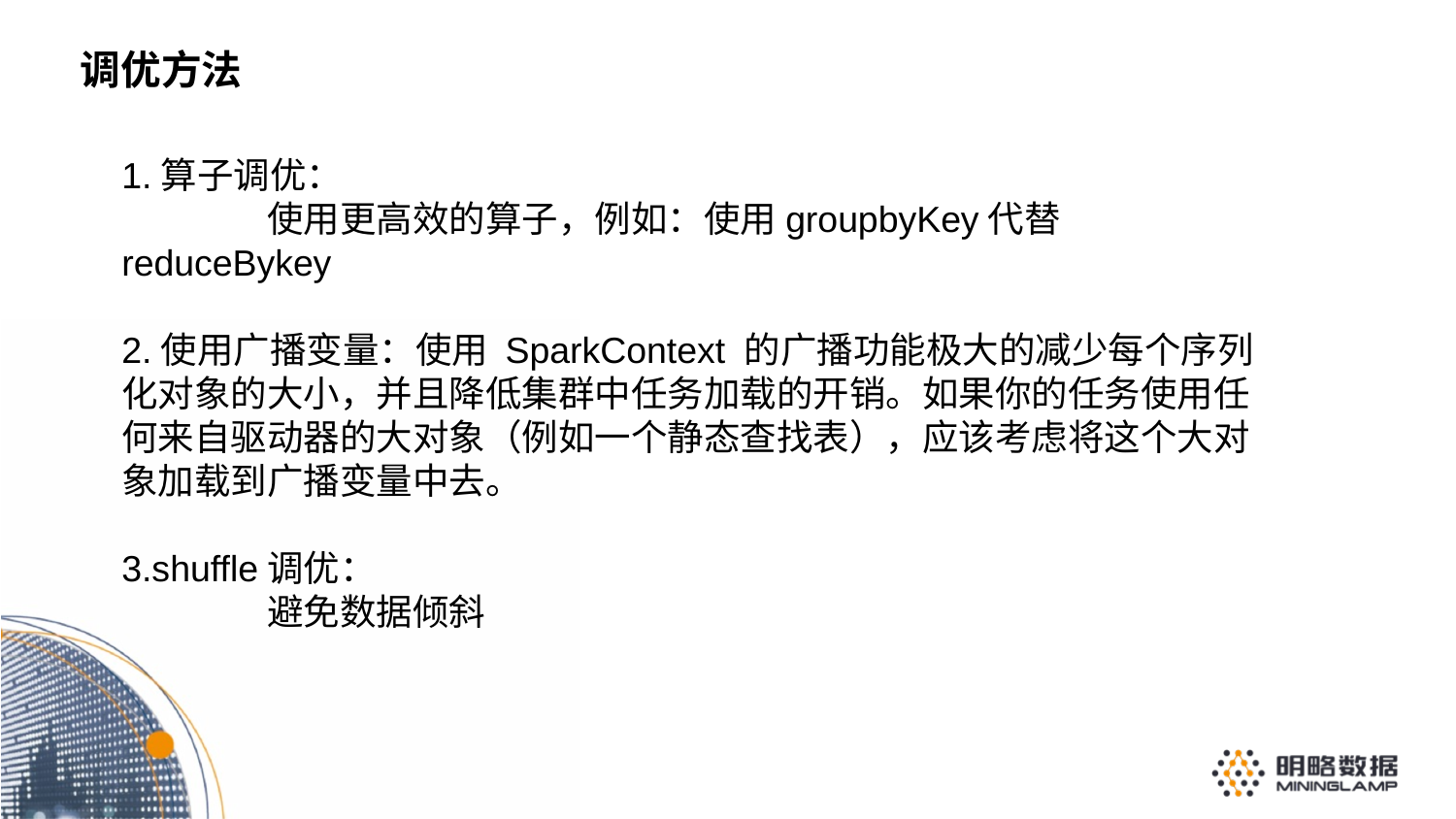

调优方法

1.算子调优：
	使用更高效的算子，例如：使用groupbyKey代替reduceBykey

2.使用广播变量：使用 SparkContext 的广播功能极大的减少每个序列化对象的大小，并且降低集群中任务加载的开销。如果你的任务使用任何来自驱动器的大对象（例如一个静态查找表），应该考虑将这个大对象加载到广播变量中去。

3.shuffle调优：
	避免数据倾斜
整体架构